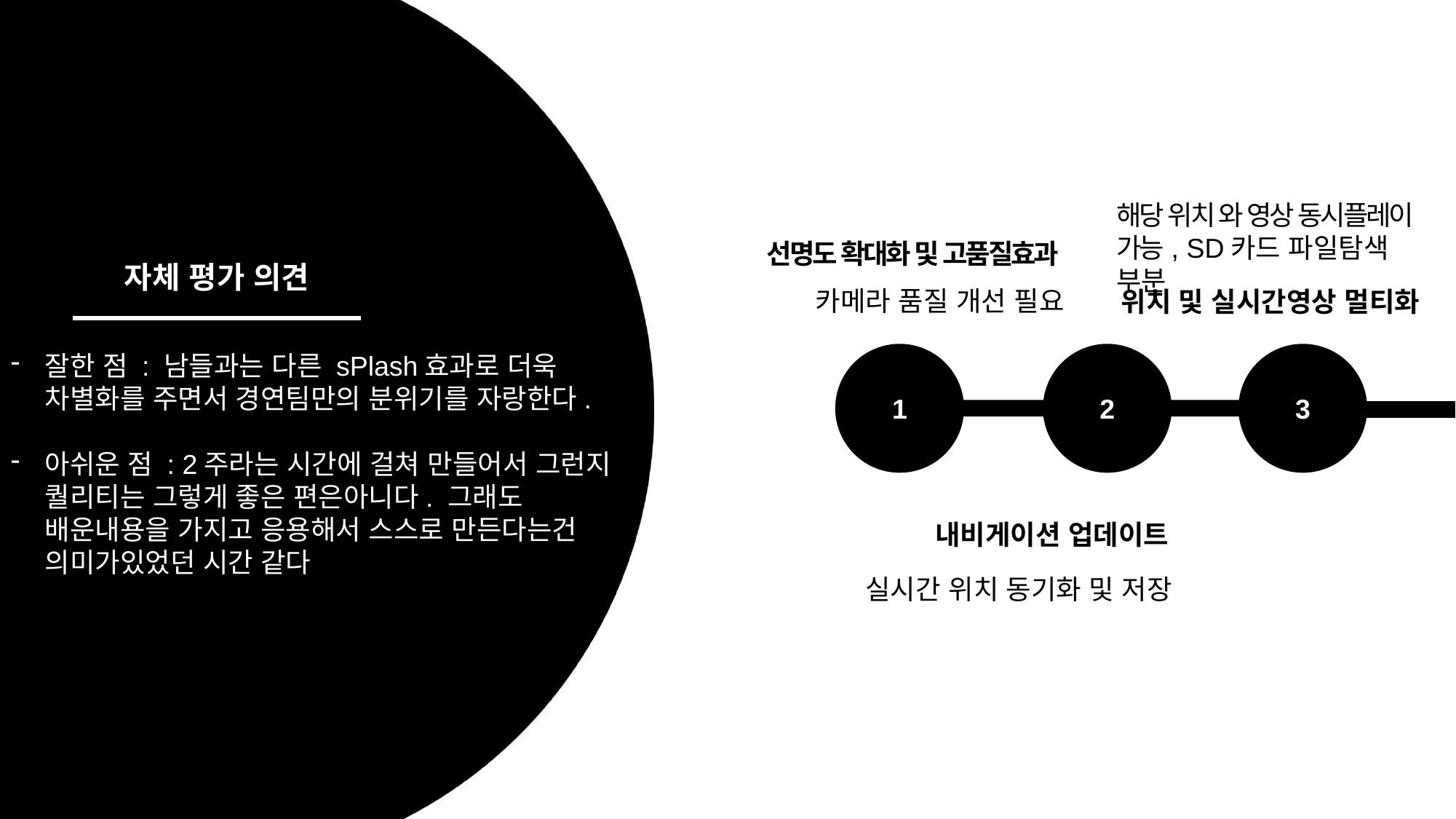

해당 위치 와 영상 동시플레이 가능, SD카드 파일탐색 부분
선명도 확대화 및 고품질효과
자체 평가 의견
카메라 품질 개선 필요
위치 및 실시간영상 멀티화

잘한 점 : 남들과는 다른 sPlash효과로 더욱
차별화를 주면서 경연팀만의 분위기를 자랑한다.
아쉬운 점 : 2주라는 시간에 걸쳐 만들어서 그런지 퀄리티는 그렇게 좋은 편은아니다. 그래도 배운내용을 가지고 응용해서 스스로 만든다는건
의미가있었던 시간 같다
1
2

3

내비게이션 업데이트
실시간 위치 동기화 및 저장